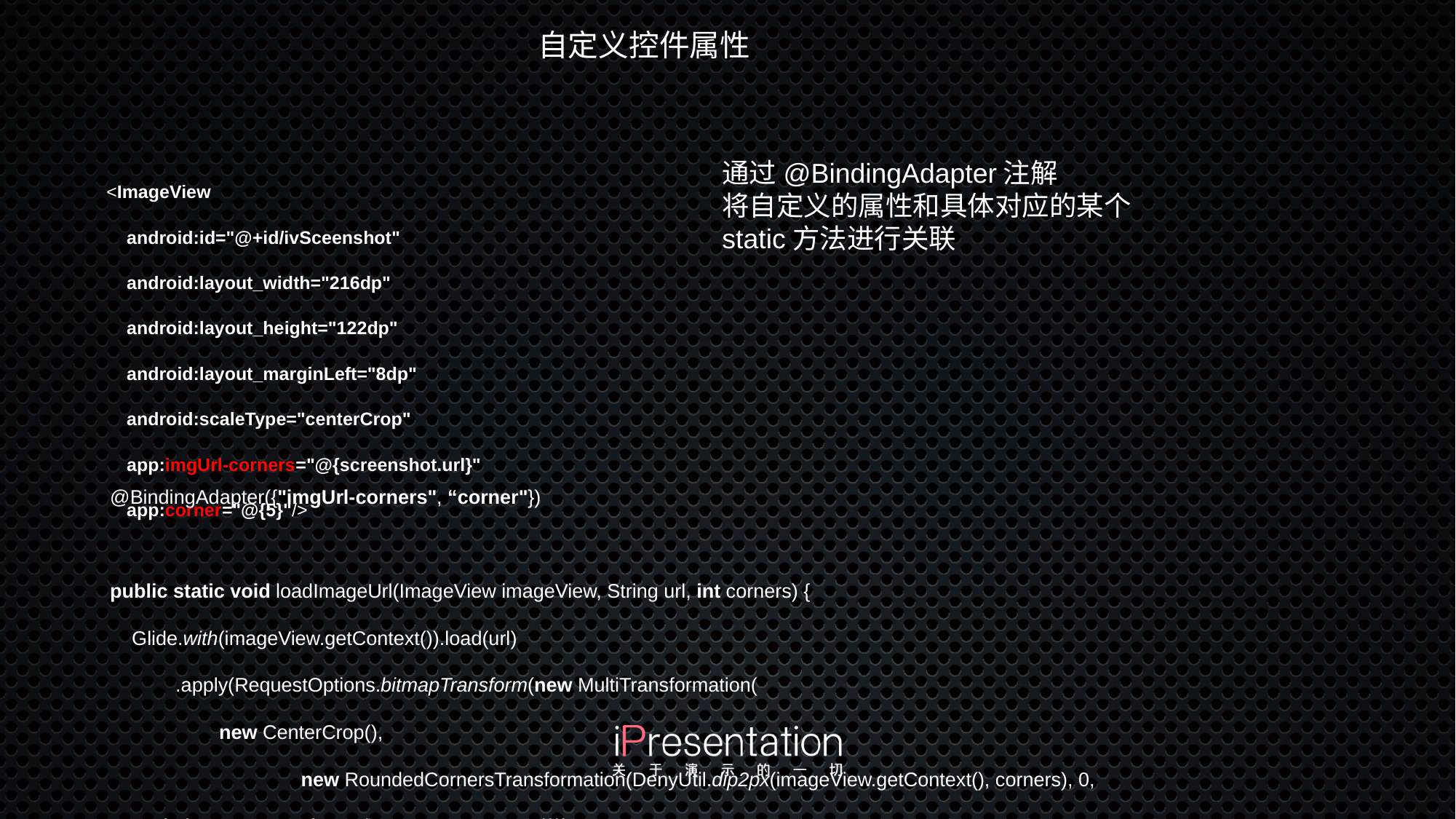

自定义控件属性
通过@BindingAdapter注解
将自定义的属性和具体对应的某个
static方法进行关联
<ImageView
    android:id="@+id/ivSceenshot"
    android:layout_width="216dp"
    android:layout_height="122dp"
    android:layout_marginLeft="8dp"
    android:scaleType="centerCrop"
    app:imgUrl-corners="@{screenshot.url}"
    app:corner="@{5}"/>
@BindingAdapter({"imgUrl-corners", “corner"})

public static void loadImageUrl(ImageView imageView, String url, int corners) {
    Glide.with(imageView.getContext()).load(url)
            .apply(RequestOptions.bitmapTransform(new MultiTransformation(
                    new CenterCrop(),
                    new RoundedCornersTransformation(DenyUtil.dip2px(imageView.getContext(), corners), 0, RoundedCornersTransformation.CornerType.ALL))))
            .into(imageView);
}